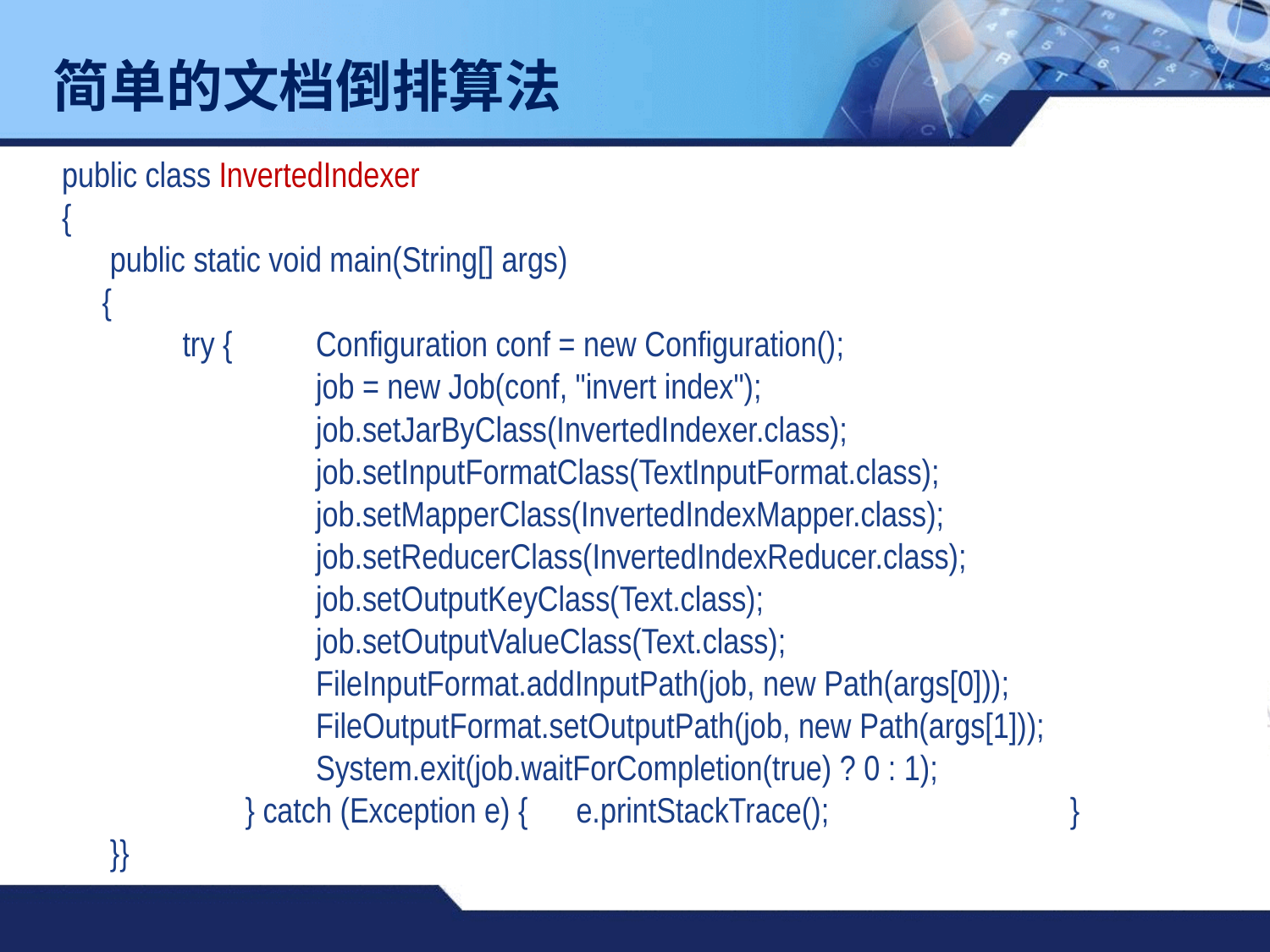

简单的文档倒排算法
public class InvertedIndexer
{
      public static void main(String[] args)
     {
               try {	Configuration conf = new Configuration();
		job = new Job(conf, "invert index");
		job.setJarByClass(InvertedIndexer.class);
		job.setInputFormatClass(TextInputFormat.class);
		job.setMapperClass(InvertedIndexMapper.class);
		job.setReducerClass(InvertedIndexReducer.class);
		job.setOutputKeyClass(Text.class);
		job.setOutputValueClass(Text.class);
		FileInputFormat.addInputPath(job, new Path(args[0]));
		FileOutputFormat.setOutputPath(job, new Path(args[1]));
		System.exit(job.waitForCompletion(true) ? 0 : 1);
	       } catch (Exception e) {      e.printStackTrace();                              }
      }}